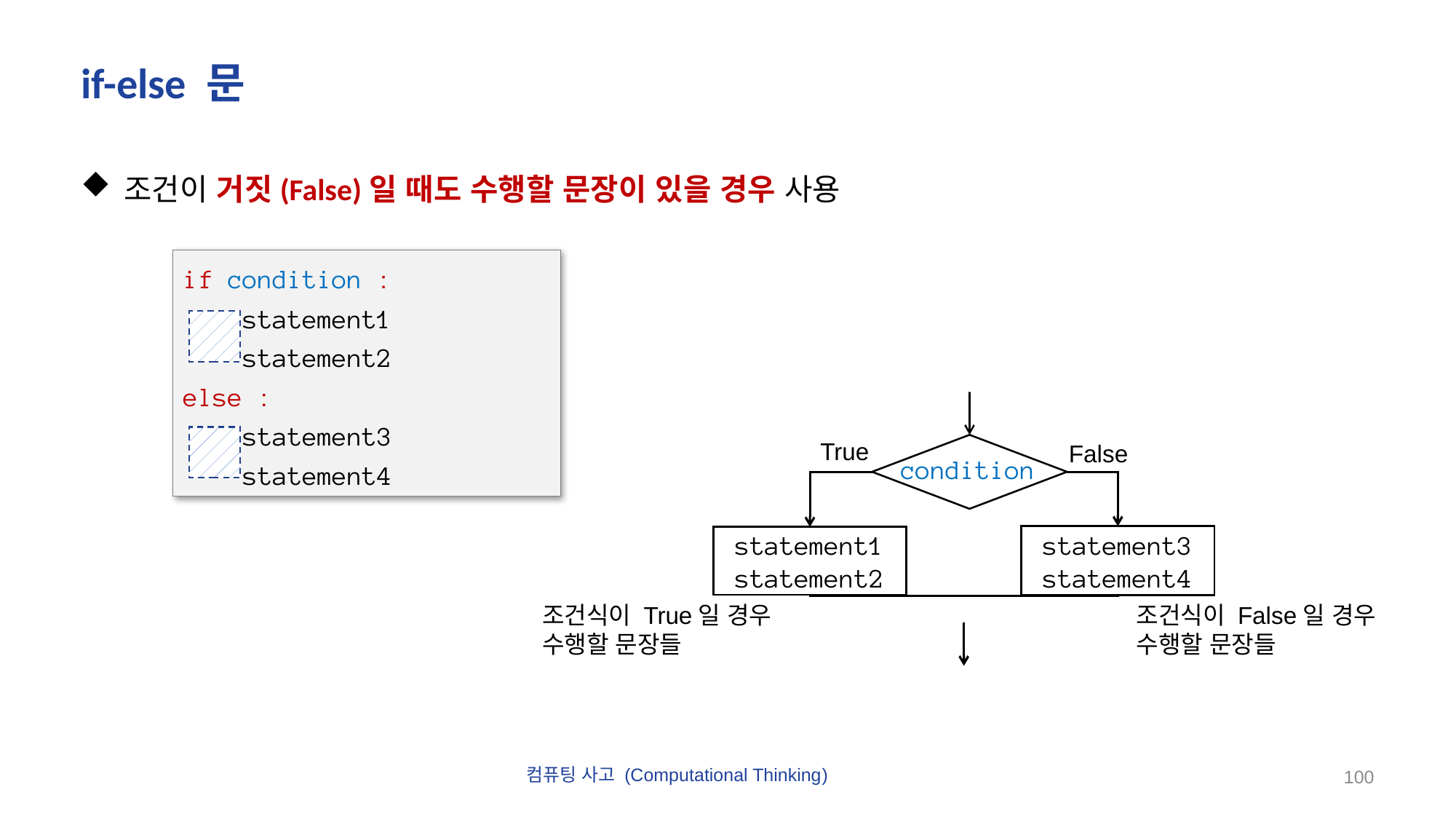

# if-else 문
조건이 거짓(False)일 때도 수행할 문장이 있을 경우 사용

if condition :
    statement1
    statement2
else :
    statement3
    statement4

True
False

condition
statement3
statement4
statement1
statement2
조건식이 True일 경우 수행할 문장들
조건식이 False일 경우 수행할 문장들